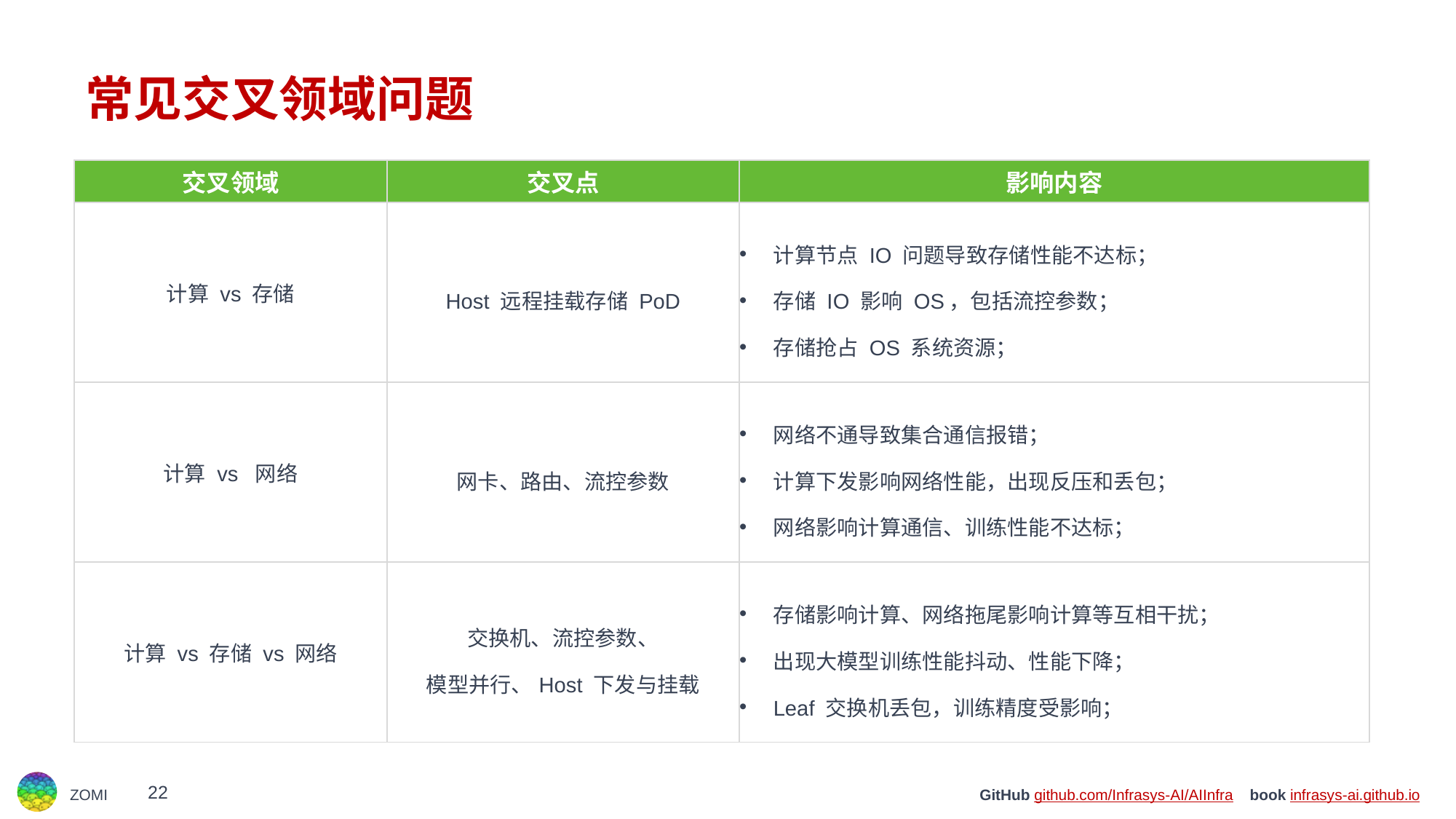

# 常见交叉领域问题
| 交叉领域 | 交叉点 | 影响内容 |
| --- | --- | --- |
| 计算 vs 存储 | Host 远程挂载存储 PoD | 计算节点 IO 问题导致存储性能不达标； 存储 IO 影响 OS，包括流控参数； 存储抢占 OS 系统资源； |
| 计算 vs 网络 | 网卡、路由、流控参数 | 网络不通导致集合通信报错； 计算下发影响网络性能，出现反压和丢包； 网络影响计算通信、训练性能不达标； |
| 计算 vs 存储 vs 网络 | 交换机、流控参数、 模型并行、Host 下发与挂载 | 存储影响计算、网络拖尾影响计算等互相干扰； 出现大模型训练性能抖动、性能下降； Leaf 交换机丢包，训练精度受影响； |